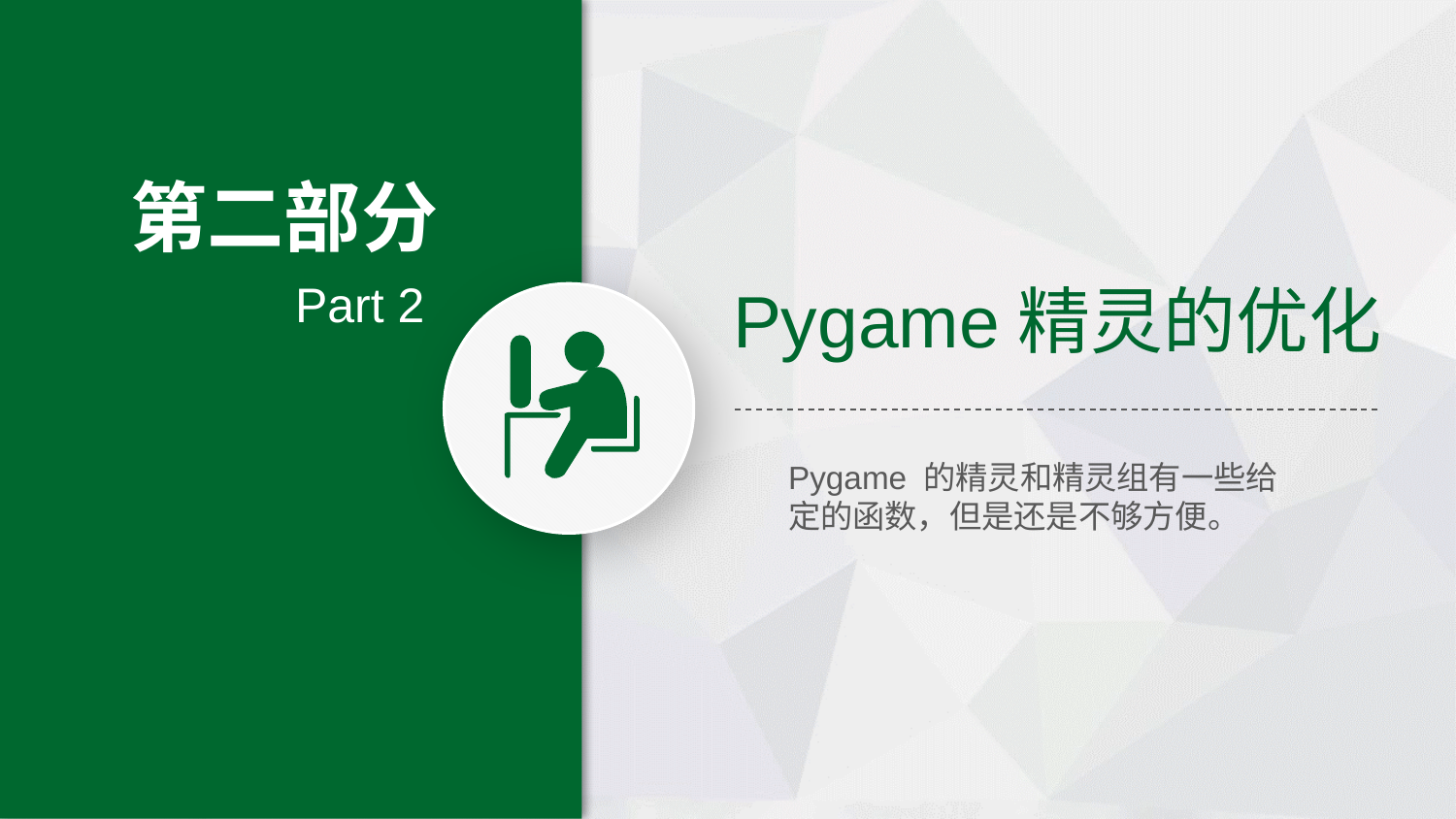

第二部分
Part 2
Pygame精灵的优化

Pygame 的精灵和精灵组有一些给定的函数，但是还是不够方便。